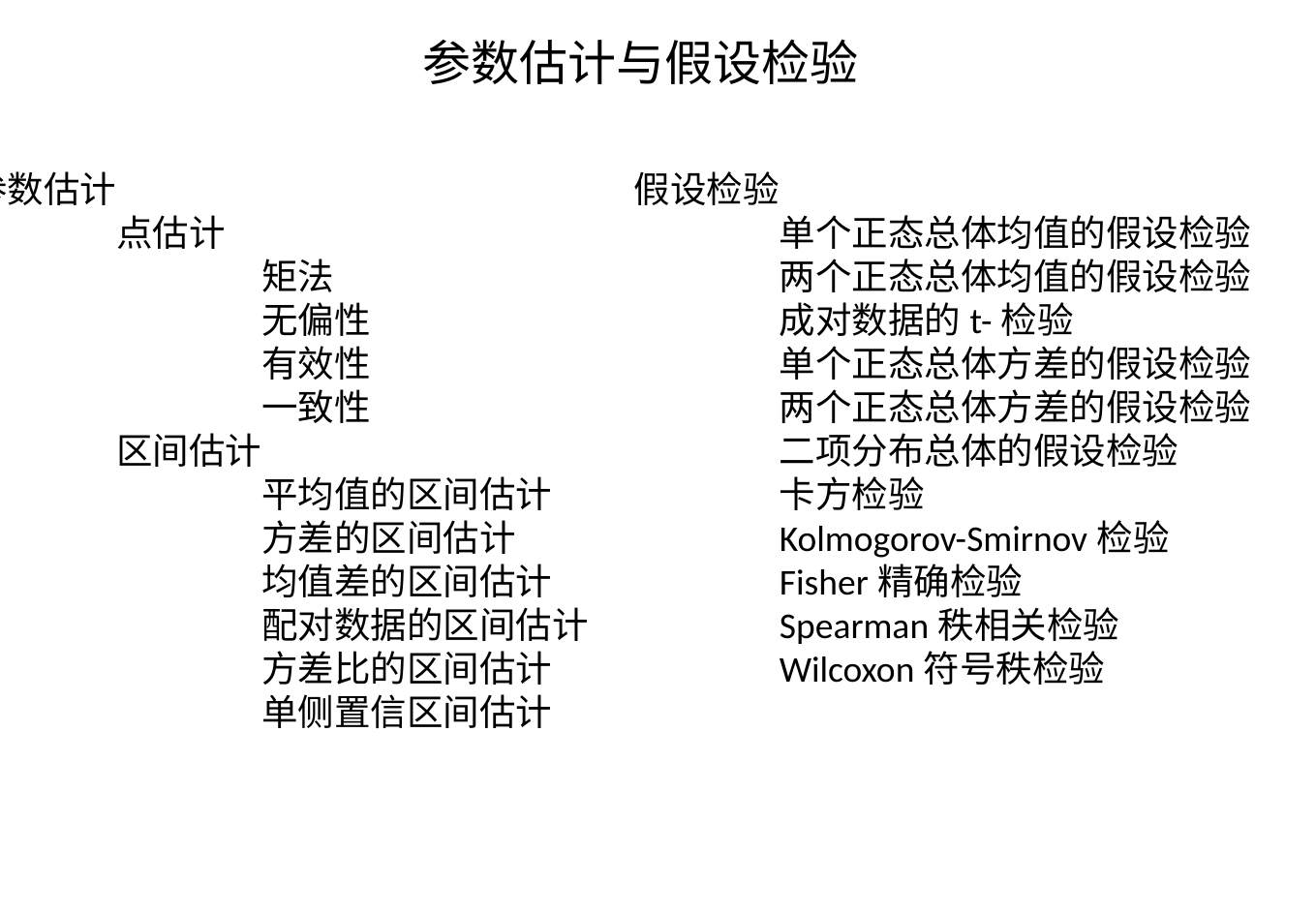

参数估计与假设检验
参数估计
	点估计
		矩法
		无偏性
		有效性
		一致性
	区间估计
		平均值的区间估计
		方差的区间估计
		均值差的区间估计
		配对数据的区间估计
		方差比的区间估计
		单侧置信区间估计
假设检验
	单个正态总体均值的假设检验
	两个正态总体均值的假设检验
	成对数据的t-检验
	单个正态总体方差的假设检验
	两个正态总体方差的假设检验
	二项分布总体的假设检验
	卡方检验
	Kolmogorov-Smirnov检验
	Fisher精确检验
	Spearman秩相关检验
	Wilcoxon符号秩检验